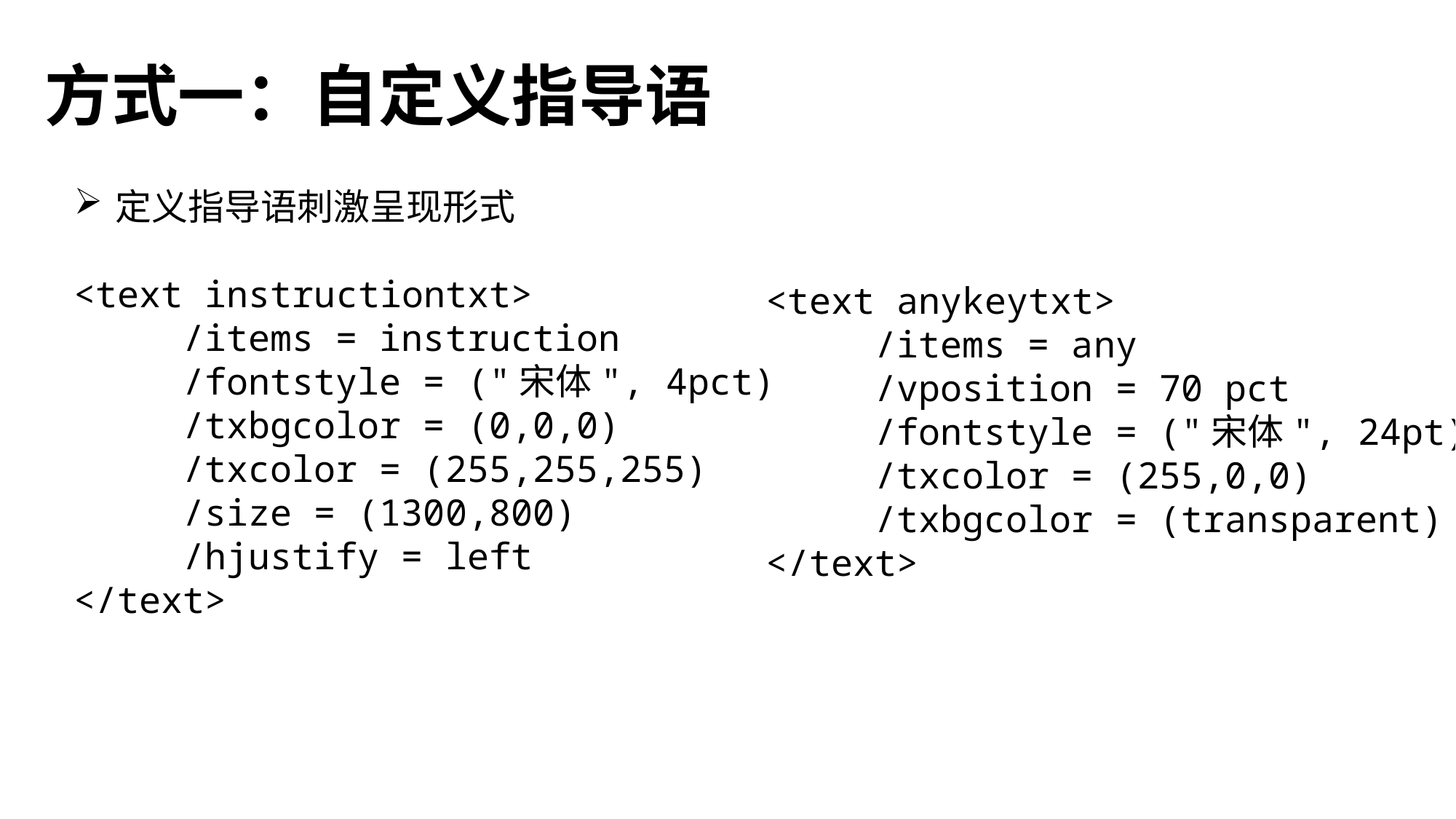

# 方式一：自定义指导语
定义指导语刺激呈现形式

<text instructiontxt>
	/items = instruction
	/fontstyle = ("宋体", 4pct)
	/txbgcolor = (0,0,0)
	/txcolor = (255,255,255)
	/size = (1300,800)
	/hjustify = left
</text>
<text anykeytxt>
	/items = any
	/vposition = 70 pct
	/fontstyle = ("宋体", 24pt)
	/txcolor = (255,0,0)
	/txbgcolor = (transparent)
</text>